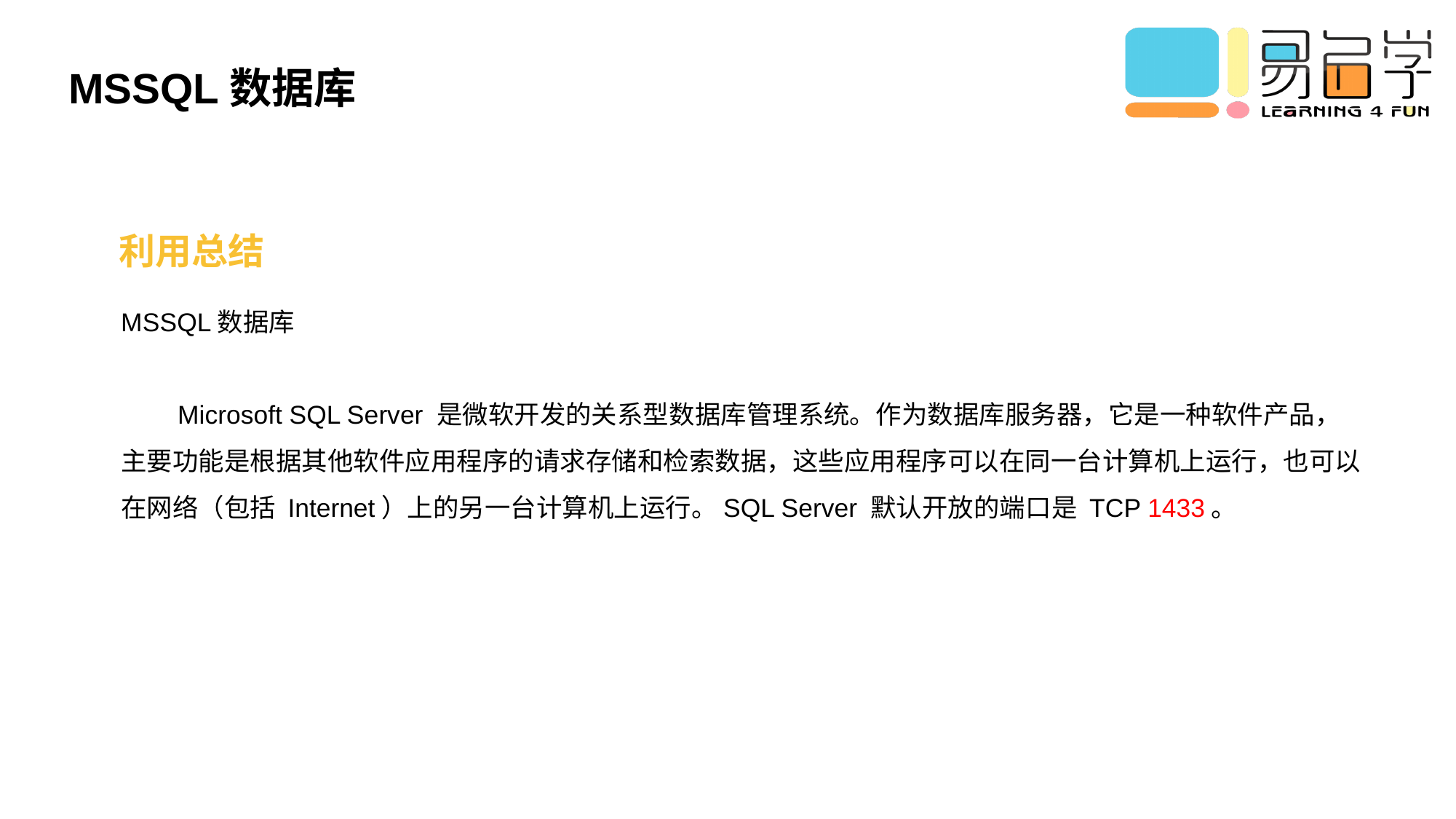

MSSQL数据库
利用总结
MSSQL数据库

        Microsoft SQL Server 是微软开发的关系型数据库管理系统。作为数据库服务器，它是一种软件产品，主要功能是根据其他软件应用程序的请求存储和检索数据，这些应用程序可以在同一台计算机上运行，也可以在网络（包括 Internet）上的另一台计算机上运行。SQL Server 默认开放的端口是 TCP 1433。